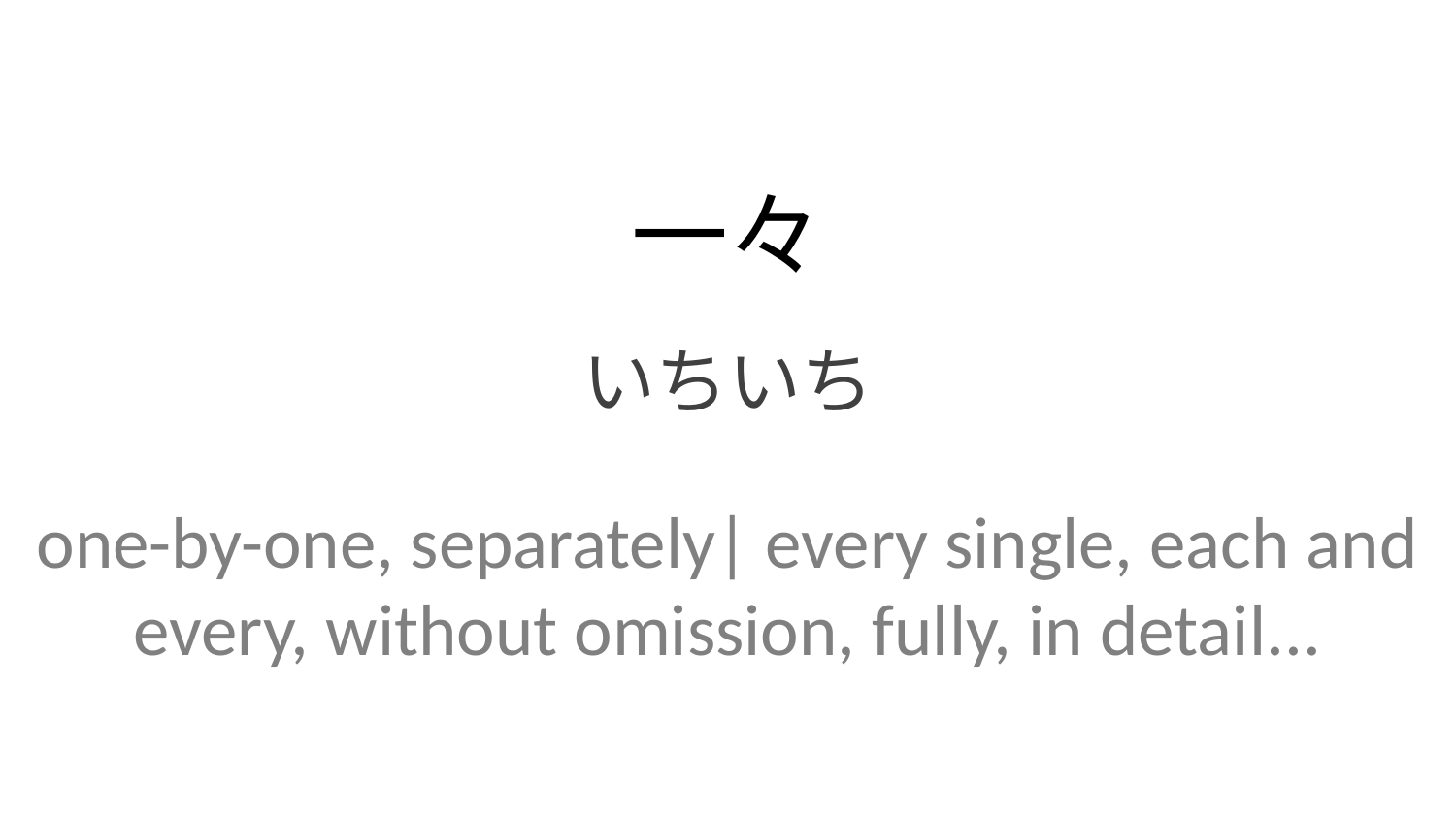

一々

いちいち
one-by-one, separately| every single, each and every, without omission, fully, in detail...